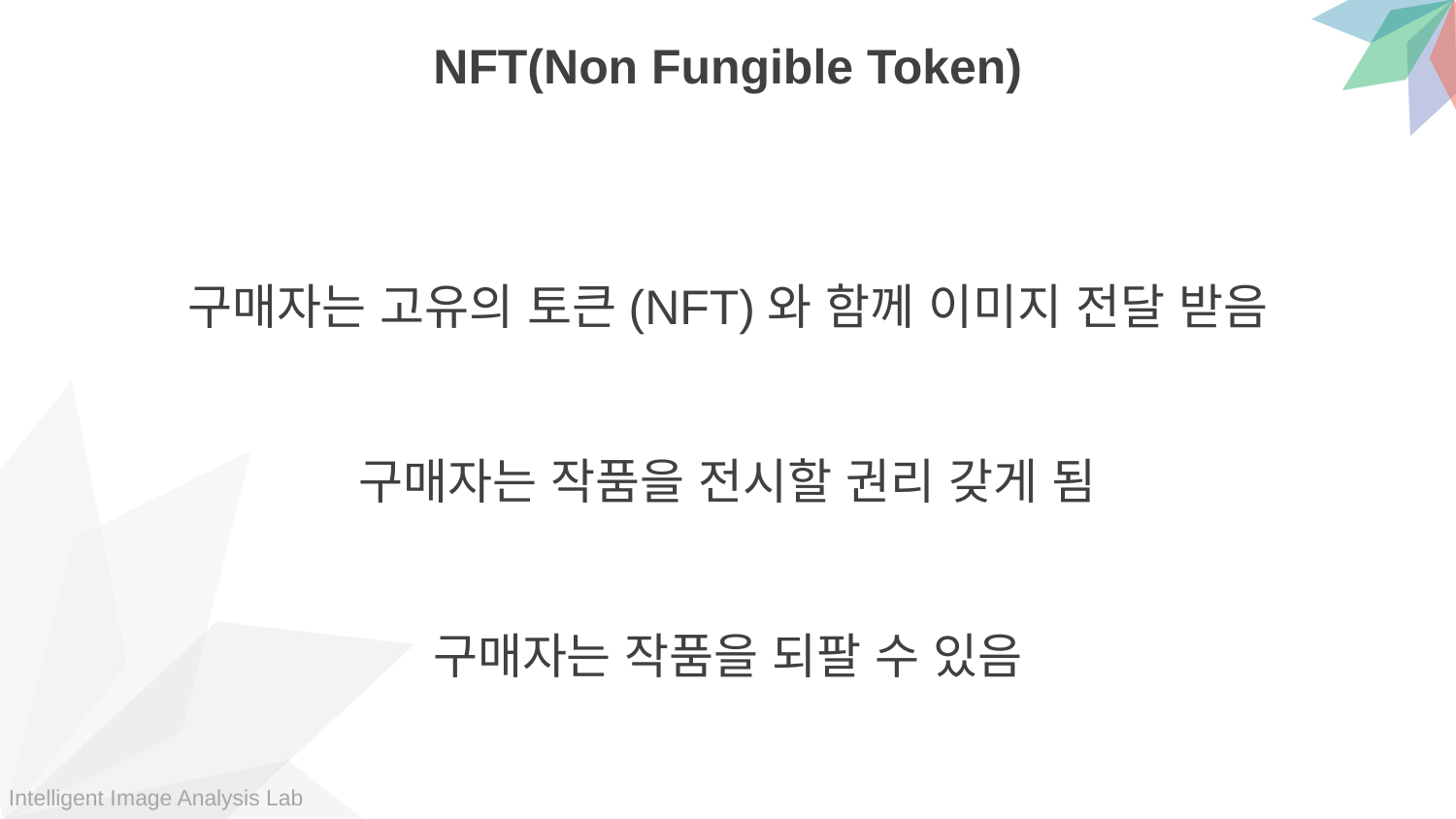

NFT(Non Fungible Token)
구매자는 고유의 토큰(NFT)와 함께 이미지 전달 받음
구매자는 작품을 전시할 권리 갖게 됨
구매자는 작품을 되팔 수 있음